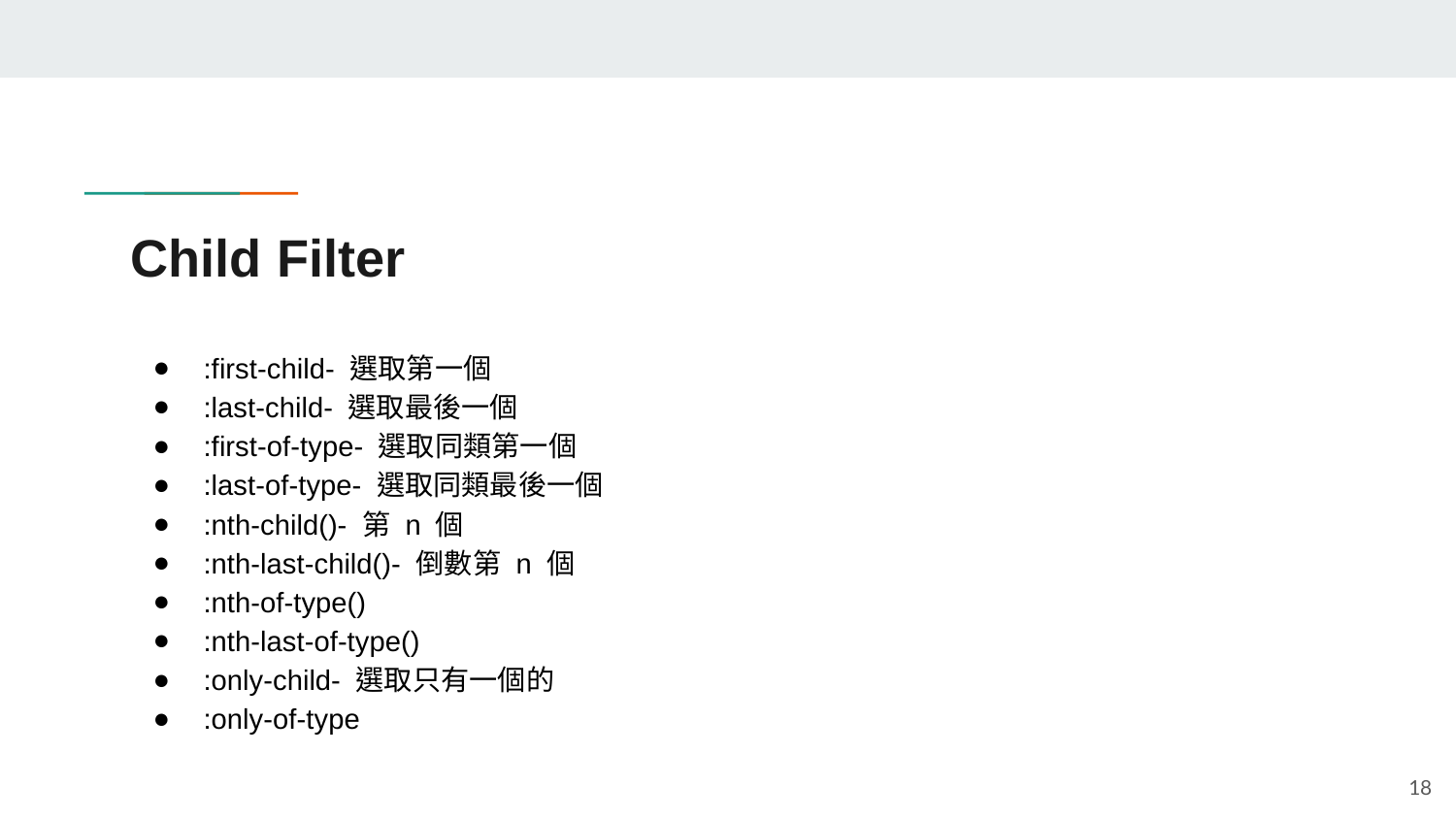

# Child Filter
:first-child- 選取第一個
:last-child- 選取最後一個
:first-of-type- 選取同類第一個
:last-of-type- 選取同類最後一個
:nth-child()- 第 n 個
:nth-last-child()- 倒數第 n 個
:nth-of-type()
:nth-last-of-type()
:only-child- 選取只有一個的
:only-of-type

18